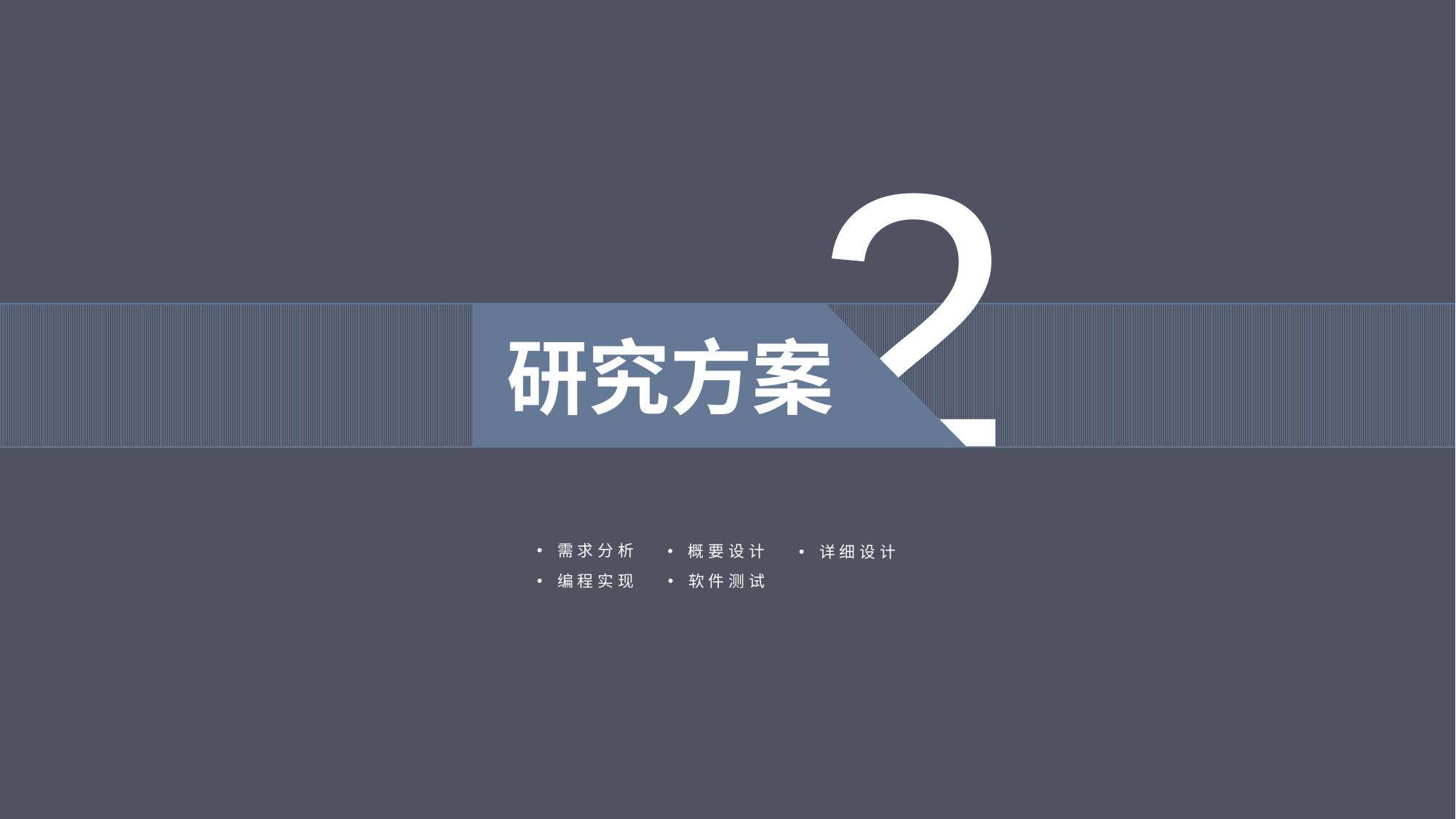

2

研究方案
需求分析
概要设计
详细设计
编程实现
软件测试